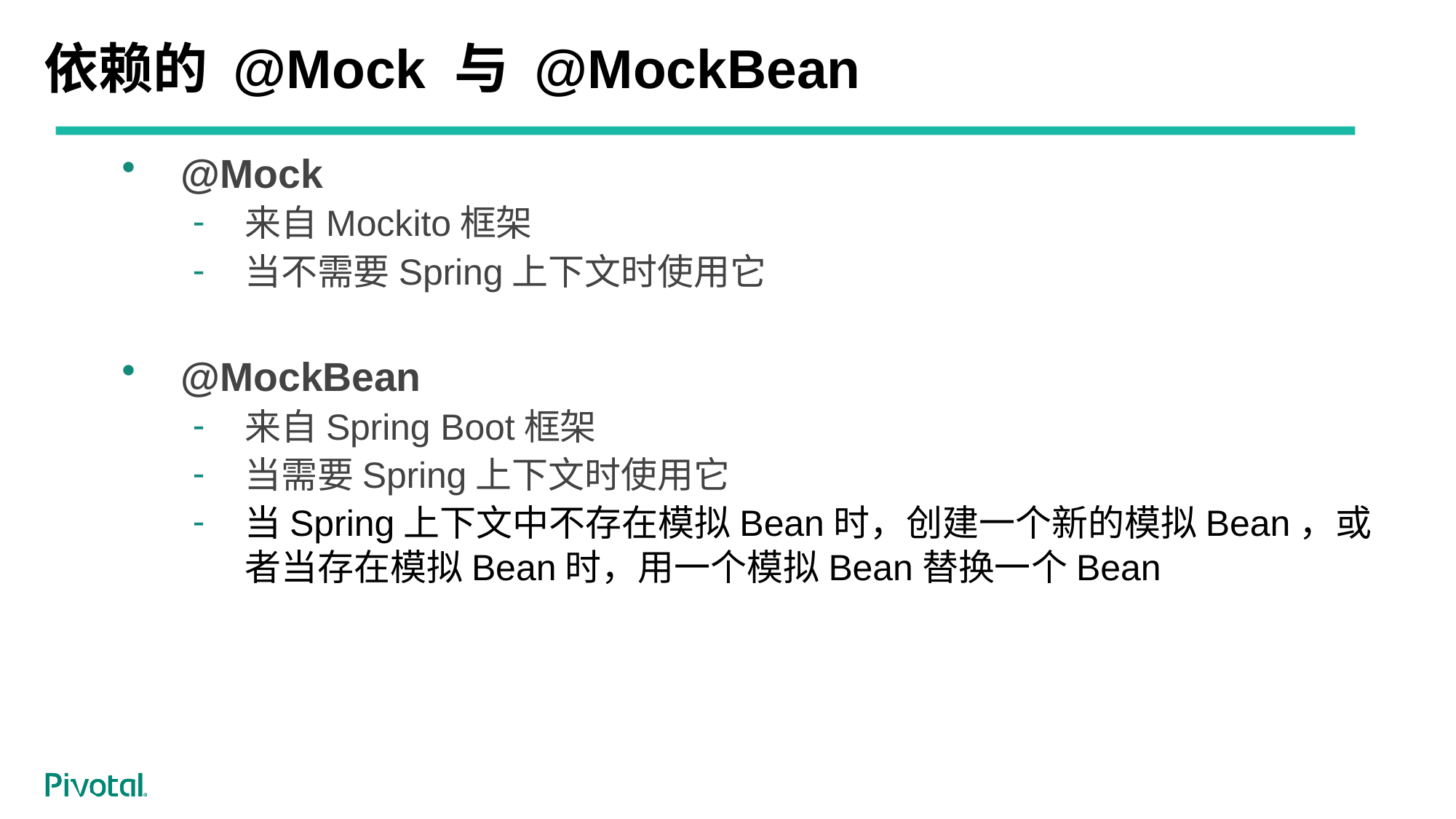

# 依赖的 @Mock 与 @MockBean
@Mock
来自Mockito框架
当不需要Spring上下文时使用它

@MockBean
来自Spring Boot框架
当需要Spring上下文时使用它
当Spring上下文中不存在模拟Bean时，创建一个新的模拟Bean，或者当存在模拟Bean时，用一个模拟Bean替换一个Bean
41